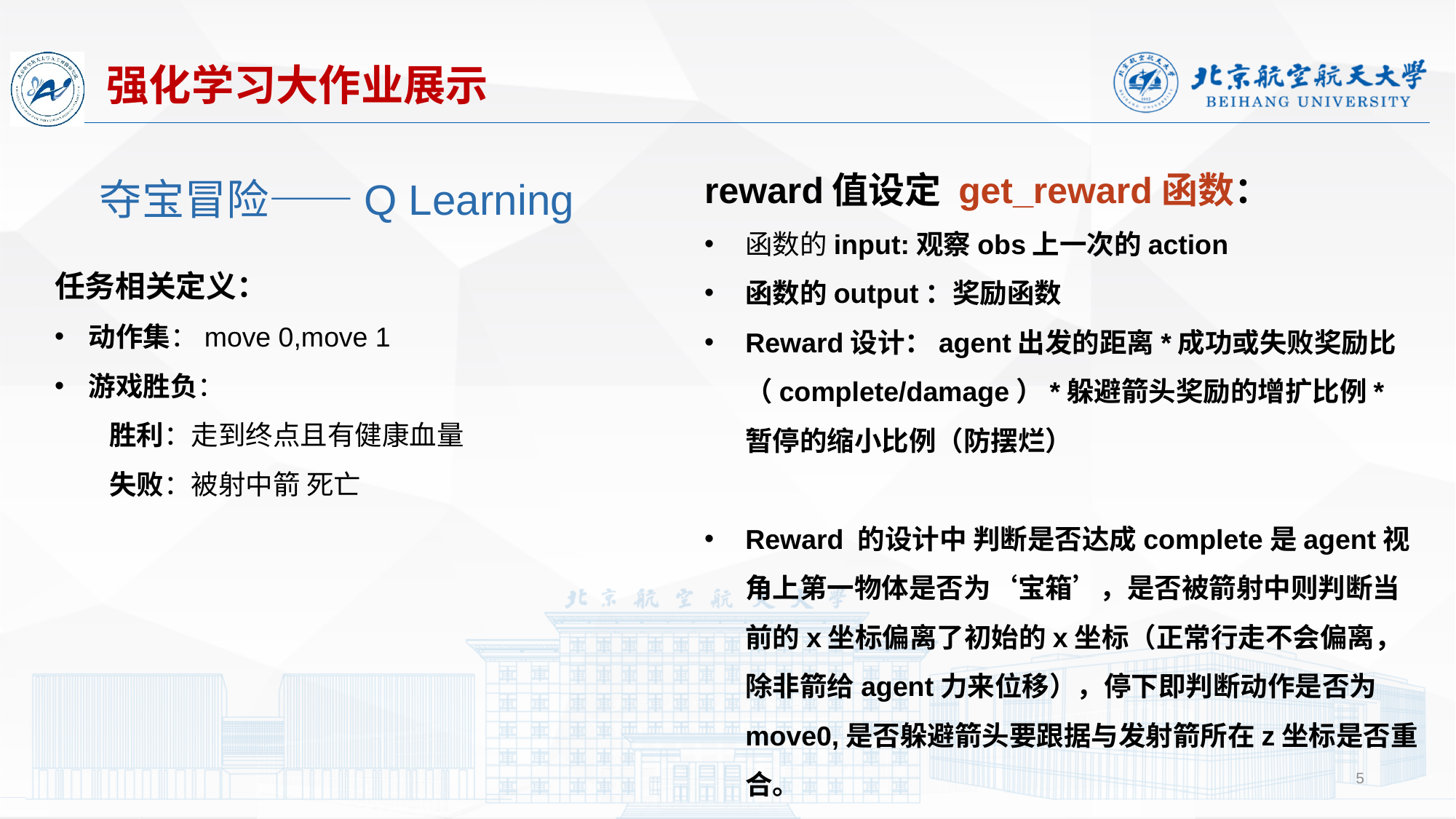

强化学习大作业展示
reward值设定 get_reward函数：
函数的input:观察obs上一次的action
函数的output：奖励函数
Reward设计：agent出发的距离*成功或失败奖励比（complete/damage）*躲避箭头奖励的增扩比例* 暂停的缩小比例（防摆烂）

Reward 的设计中 判断是否达成complete是agent视角上第一物体是否为‘宝箱’，是否被箭射中则判断当前的x坐标偏离了初始的x坐标（正常行走不会偏离，除非箭给agent力来位移），停下即判断动作是否为move0,是否躲避箭头要跟据与发射箭所在z坐标是否重合。
夺宝冒险——Q Learning
任务相关定义：
动作集：move 0,move 1
游戏胜负：
胜利：走到终点且有健康血量
失败：被射中箭 死亡
5